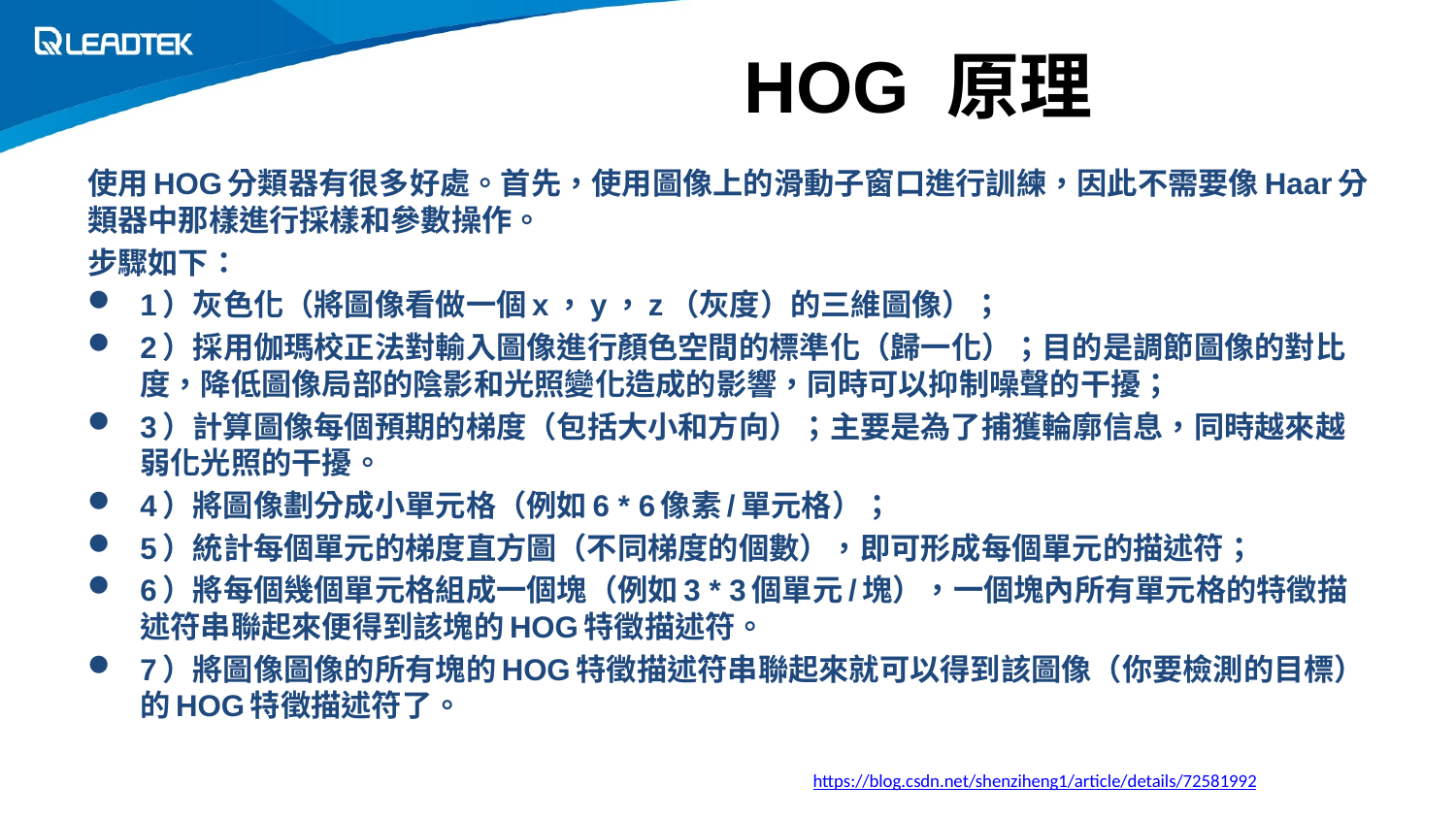

# HOG 原理
使用HOG分類器有很多好處。首先，使用圖像上的滑動子窗口進行訓練，因此不需要像Haar分類器中那樣進行採樣和參數操作。
步驟如下：
1）灰色化（將圖像看做一個x，y，z（灰度）的三維圖像）；
2）採用伽瑪校正法對輸入圖像進行顏色空間的標準化（歸一化）；目的是調節圖像的對比度，降低圖像局部的陰影和光照變化造成的影響，同時可以抑制噪聲的干擾；
3）計算圖像每個預期的梯度（包括大小和方向）；主要是為了捕獲輪廓信息，同時越來越弱化光照的干擾。
4）將圖像劃分成小單元格（例如6 * 6像素/單元格）；
5）統計每個單元的梯度直方圖（不同梯度的個數），即可形成每個單元的描述符；
6）將每個幾個單元格組成一個塊（例如3 * 3個單元/塊），一個塊內所有單元格的特徵描述符串聯起來便得到該塊的HOG特徵描述符。
7）將圖像圖像的所有塊的HOG特徵描述符串聯起來就可以得到該圖像（你要檢測的目標）的HOG特徵描述符了。
https://blog.csdn.net/shenziheng1/article/details/72581992